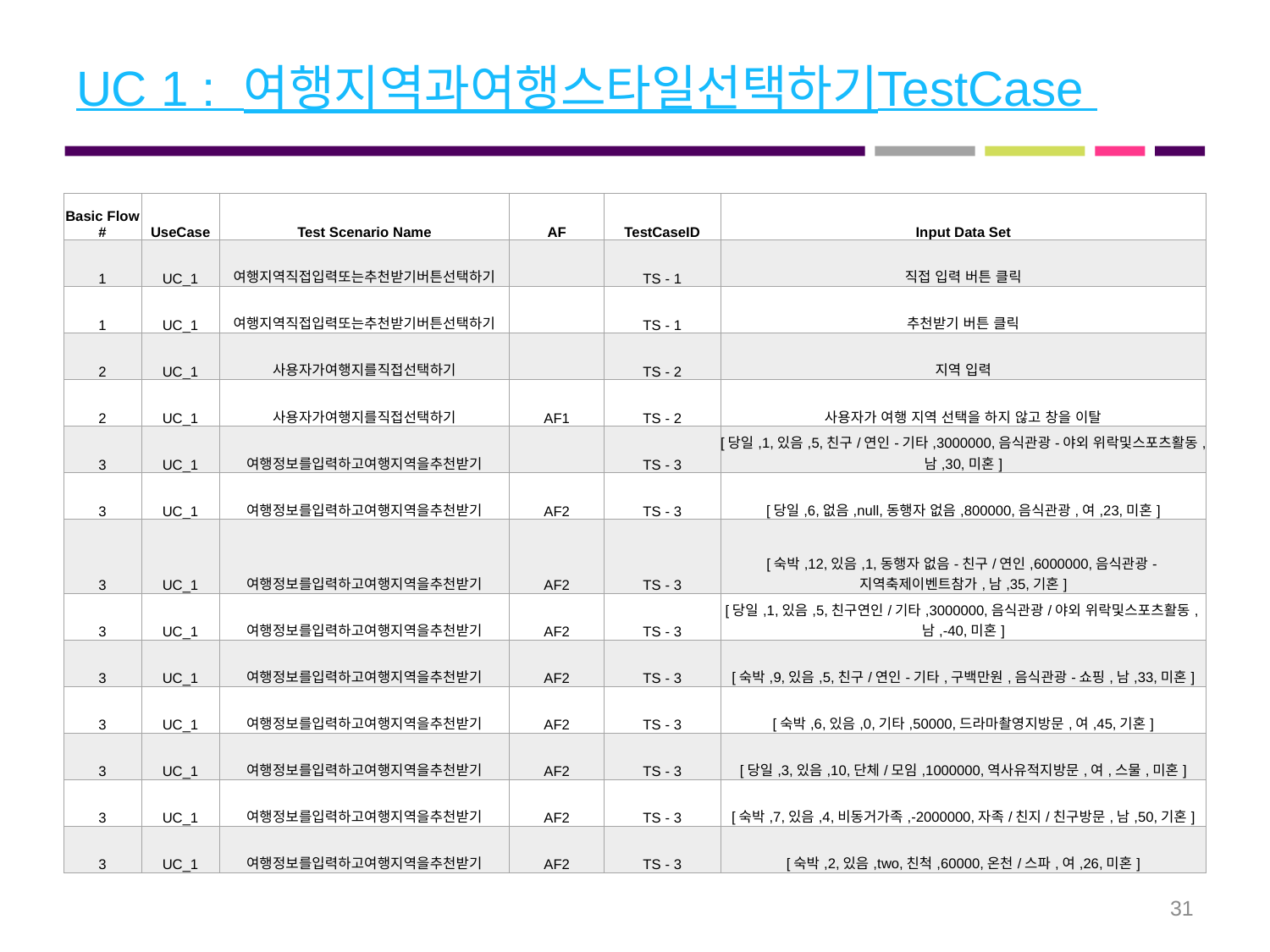

# UC 1 :  여행지역과여행스타일선택하기TestCase
| Basic Flow # | UseCase | Test Scenario Name | AF | TestCaseID | Input Data Set |
| --- | --- | --- | --- | --- | --- |
| 1 | UC\_1 | 여행지역직접입력또는추천받기버튼선택하기 |  | TS - 1 | 직접 입력 버튼 클릭 |
| 1 | UC\_1 | 여행지역직접입력또는추천받기버튼선택하기 |  | TS - 1 | 추천받기 버튼 클릭 |
| 2 | UC\_1 | 사용자가여행지를직접선택하기 |  | TS - 2 | 지역 입력 |
| 2 | UC\_1 | 사용자가여행지를직접선택하기 | AF1 | TS - 2 | 사용자가 여행 지역 선택을 하지 않고 창을 이탈 |
| 3 | UC\_1 | 여행정보를입력하고여행지역을추천받기 |  | TS - 3 | [당일,1,있음,5,친구/연인-기타,3000000,음식관광-야외 위락및스포츠활동,남,30,미혼] |
| 3 | UC\_1 | 여행정보를입력하고여행지역을추천받기 | AF2 | TS - 3 | [당일,6,없음,null,동행자 없음,800000,음식관광,여,23,미혼] |
| 3 | UC\_1 | 여행정보를입력하고여행지역을추천받기 | AF2 | TS - 3 | [숙박,12,있음,1,동행자 없음-친구/연인,6000000,음식관광-지역축제이벤트참가,남,35,기혼] |
| 3 | UC\_1 | 여행정보를입력하고여행지역을추천받기 | AF2 | TS - 3 | [당일,1,있음,5,친구연인/기타,3000000,음식관광/야외 위락및스포츠활동,남,-40,미혼] |
| 3 | UC\_1 | 여행정보를입력하고여행지역을추천받기 | AF2 | TS - 3 | [숙박,9,있음,5,친구/연인-기타,구백만원,음식관광-쇼핑,남,33,미혼] |
| 3 | UC\_1 | 여행정보를입력하고여행지역을추천받기 | AF2 | TS - 3 | [숙박,6,있음,0,기타,50000,드라마촬영지방문,여,45,기혼] |
| 3 | UC\_1 | 여행정보를입력하고여행지역을추천받기 | AF2 | TS - 3 | [당일,3,있음,10,단체/모임,1000000,역사유적지방문,여,스물,미혼] |
| 3 | UC\_1 | 여행정보를입력하고여행지역을추천받기 | AF2 | TS - 3 | [숙박,7,있음,4,비동거가족,-2000000,자족/친지/친구방문,남,50,기혼] |
| 3 | UC\_1 | 여행정보를입력하고여행지역을추천받기 | AF2 | TS - 3 | [숙박,2,있음,two,친척,60000,온천/스파,여,26,미혼] |
31